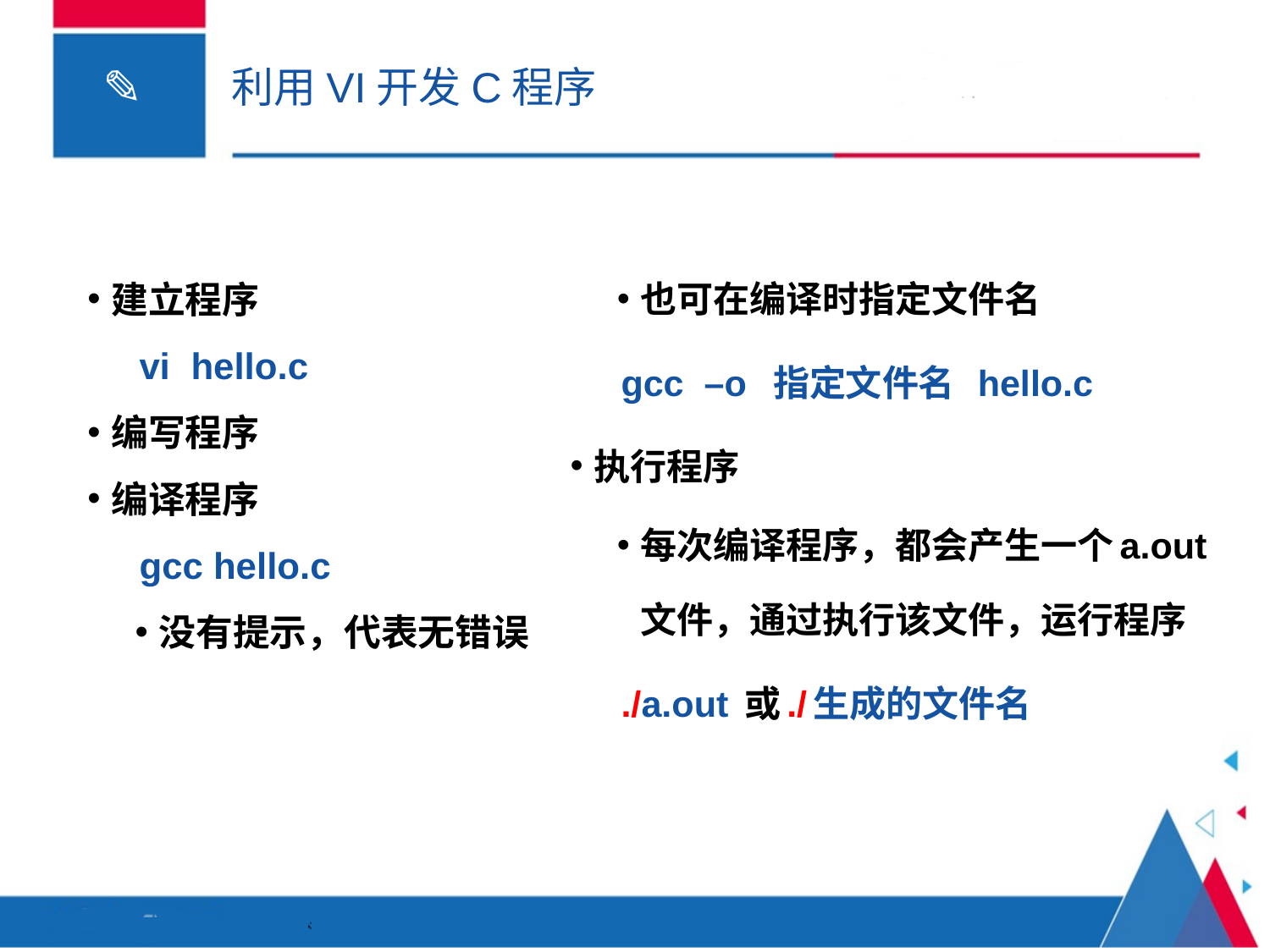

# 利用VI开发C程序
也可在编译时指定文件名
     gcc  –o  指定文件名  hello.c
执行程序
每次编译程序，都会产生一个a.out文件，通过执行该文件，运行程序
     ./a.out 或./生成的文件名

建立程序
     vi  hello.c
编写程序
编译程序
     gcc hello.c
没有提示，代表无错误